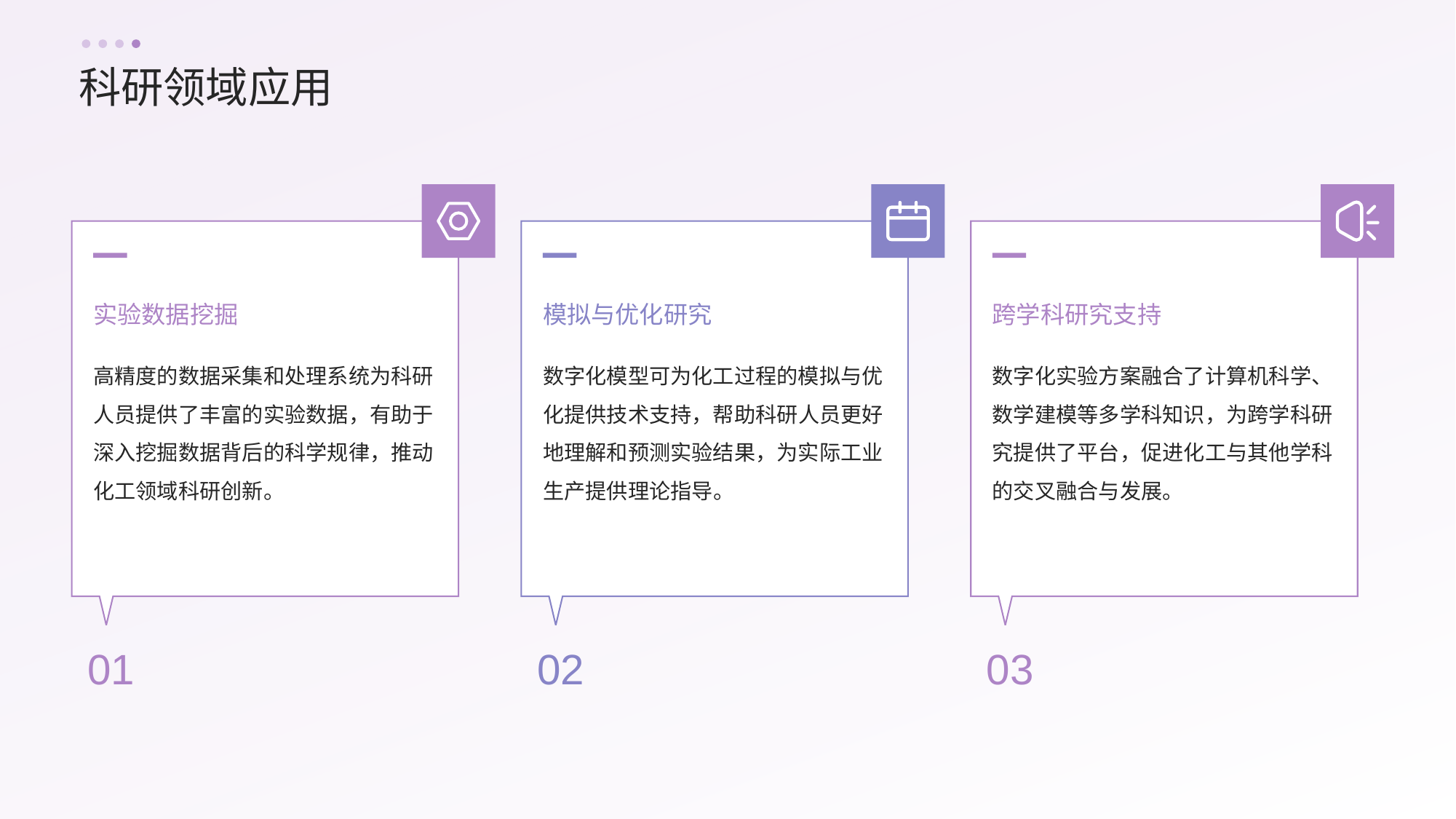

科研领域应用

实验数据挖掘
模拟与优化研究
跨学科研究支持
高精度的数据采集和处理系统为科研人员提供了丰富的实验数据，有助于深入挖掘数据背后的科学规律，推动化工领域科研创新。
数字化模型可为化工过程的模拟与优化提供技术支持，帮助科研人员更好地理解和预测实验结果，为实际工业生产提供理论指导。
数字化实验方案融合了计算机科学、数学建模等多学科知识，为跨学科研究提供了平台，促进化工与其他学科的交叉融合与发展。
01
02
03